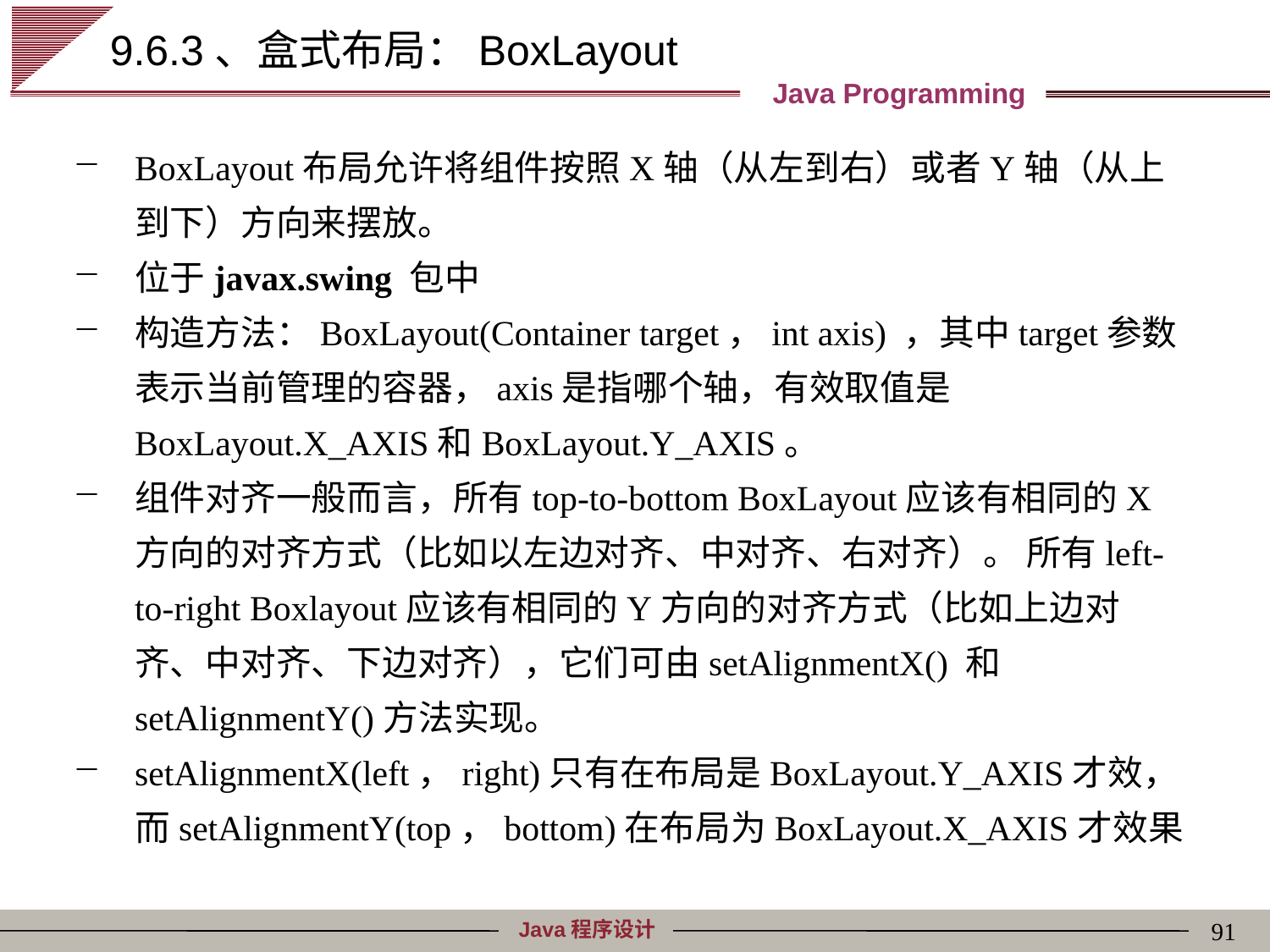

# 9.6.3、盒式布局：BoxLayout
BoxLayout布局允许将组件按照X轴（从左到右）或者Y轴（从上到下）方向来摆放。
位于javax.swing 包中
构造方法：BoxLayout(Container target，int axis) ，其中target参数表示当前管理的容器，axis是指哪个轴，有效取值是BoxLayout.X_AXIS和BoxLayout.Y_AXIS。
组件对齐一般而言，所有top-to-bottom BoxLayout应该有相同的X方向的对齐方式（比如以左边对齐、中对齐、右对齐）。 所有left-to-right Boxlayout应该有相同的Y方向的对齐方式（比如上边对齐、中对齐、下边对齐），它们可由setAlignmentX() 和setAlignmentY()方法实现。
setAlignmentX(left，right)只有在布局是BoxLayout.Y_AXIS才效，而setAlignmentY(top，bottom)在布局为BoxLayout.X_AXIS才效果